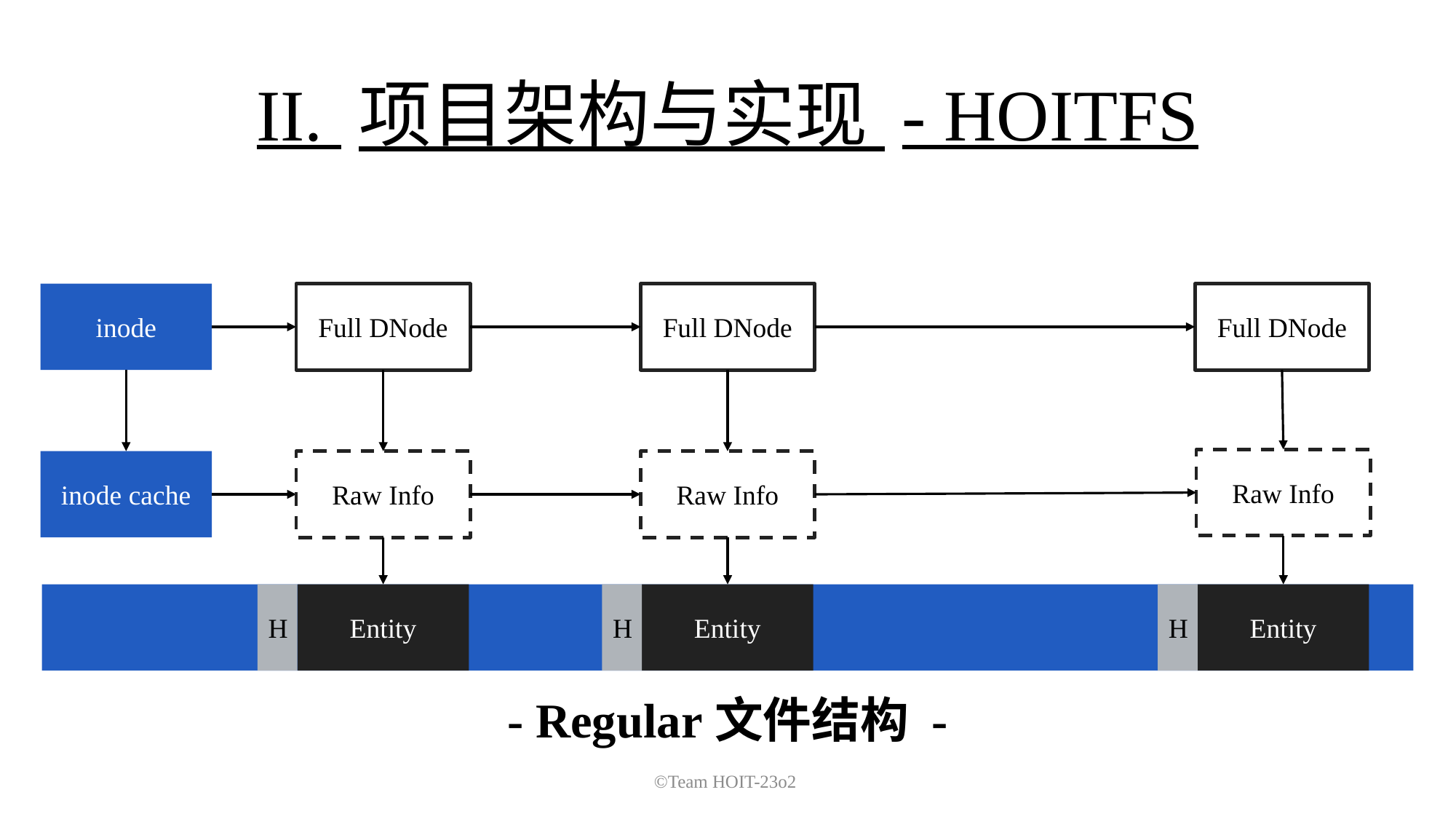

II. 项目架构与实现 - HOITFS
inode
Full DNode
Full DNode
Full DNode
Raw Info
inode cache
Raw Info
Raw Info

H
Entity
H
Entity
H
Entity
- Regular文件结构 -
©Team HOIT-23o2